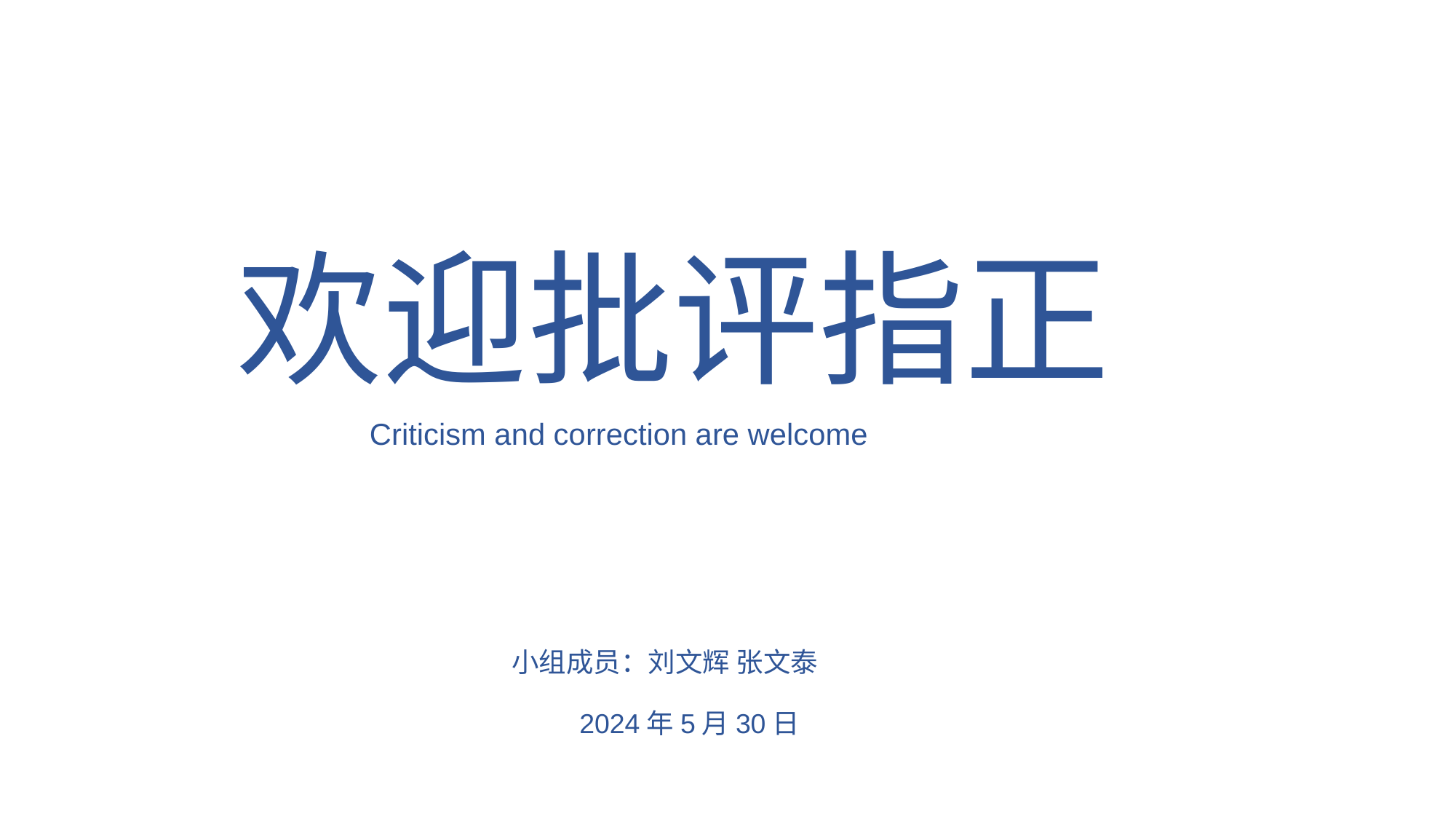

欢迎批评指正
Criticism and correction are welcome
小组成员：刘文辉 张文泰
2024年5月30日